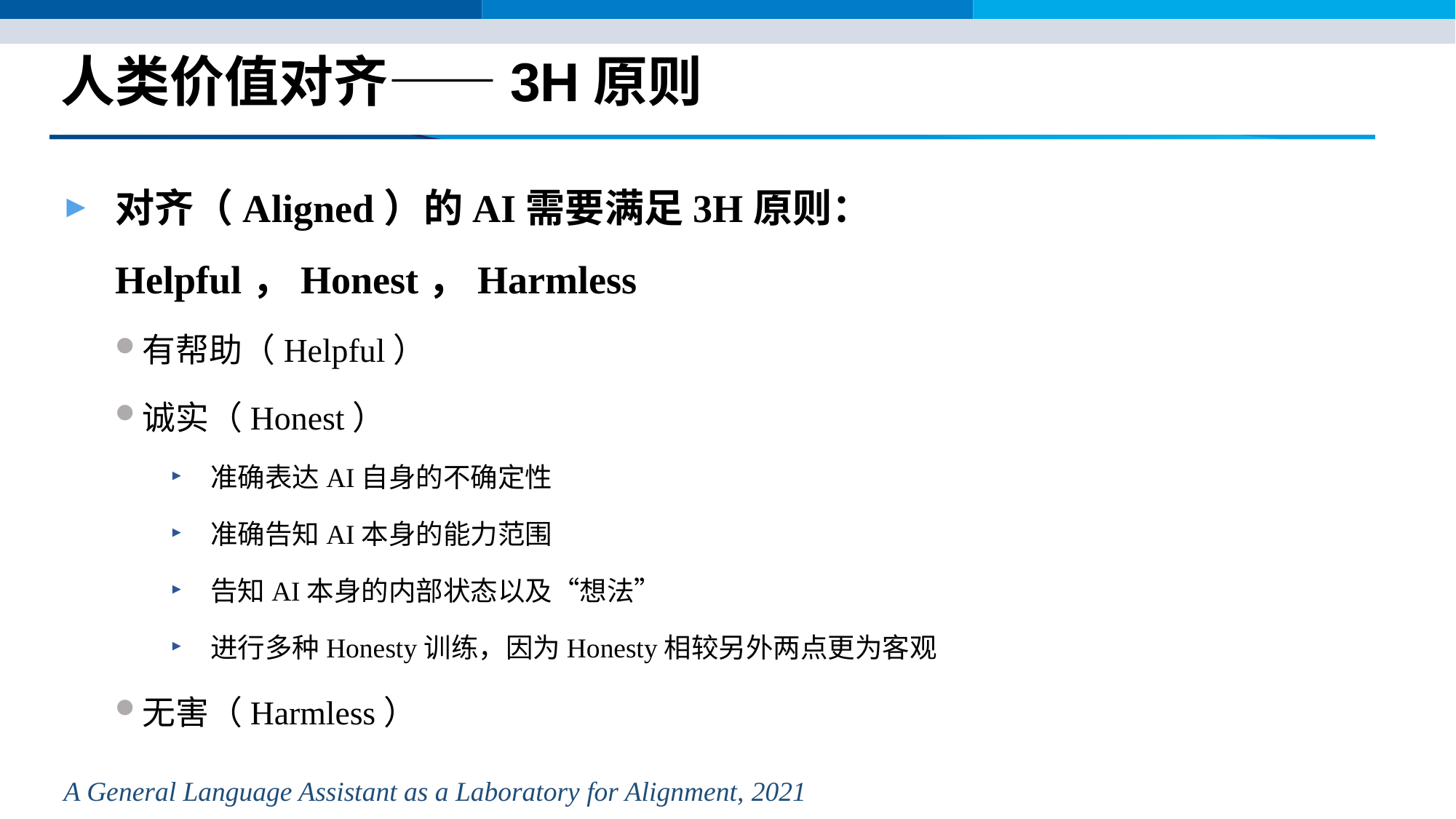

# 人类价值对齐——3H原则
对齐（Aligned）的AI需要满足3H原则：Helpful，Honest，Harmless
有帮助（Helpful）
诚实（Honest）
准确表达AI自身的不确定性
准确告知AI本身的能力范围
告知AI本身的内部状态以及“想法”
进行多种Honesty训练，因为Honesty相较另外两点更为客观
无害（Harmless）

A General Language Assistant as a Laboratory for Alignment, 2021